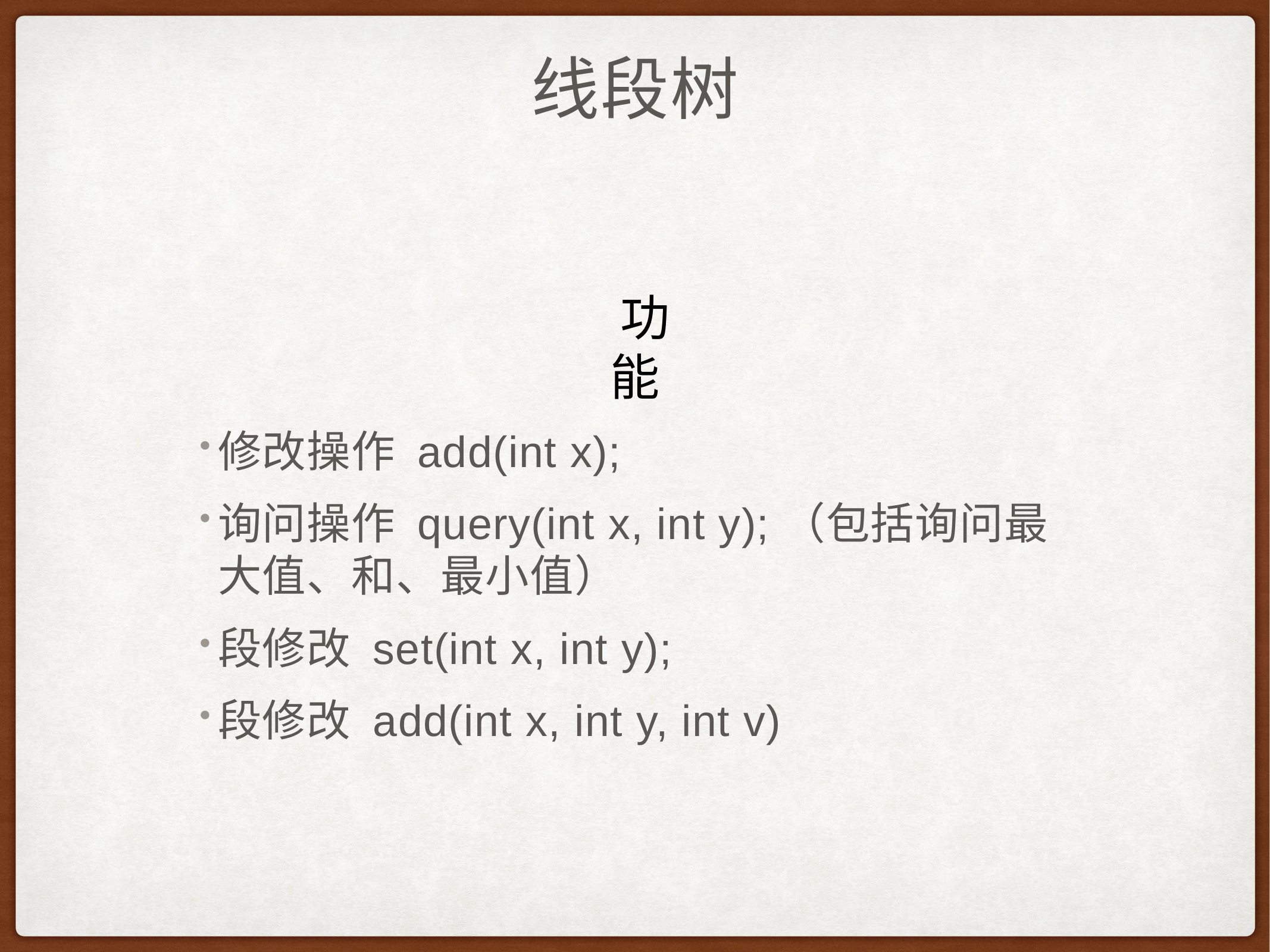

# 线段树
功能
修改操作 add(int x);
询问操作 query(int x, int y);（包括询问最大值、和、最小值）
段修改 set(int x, int y);
段修改 add(int x, int y, int v)